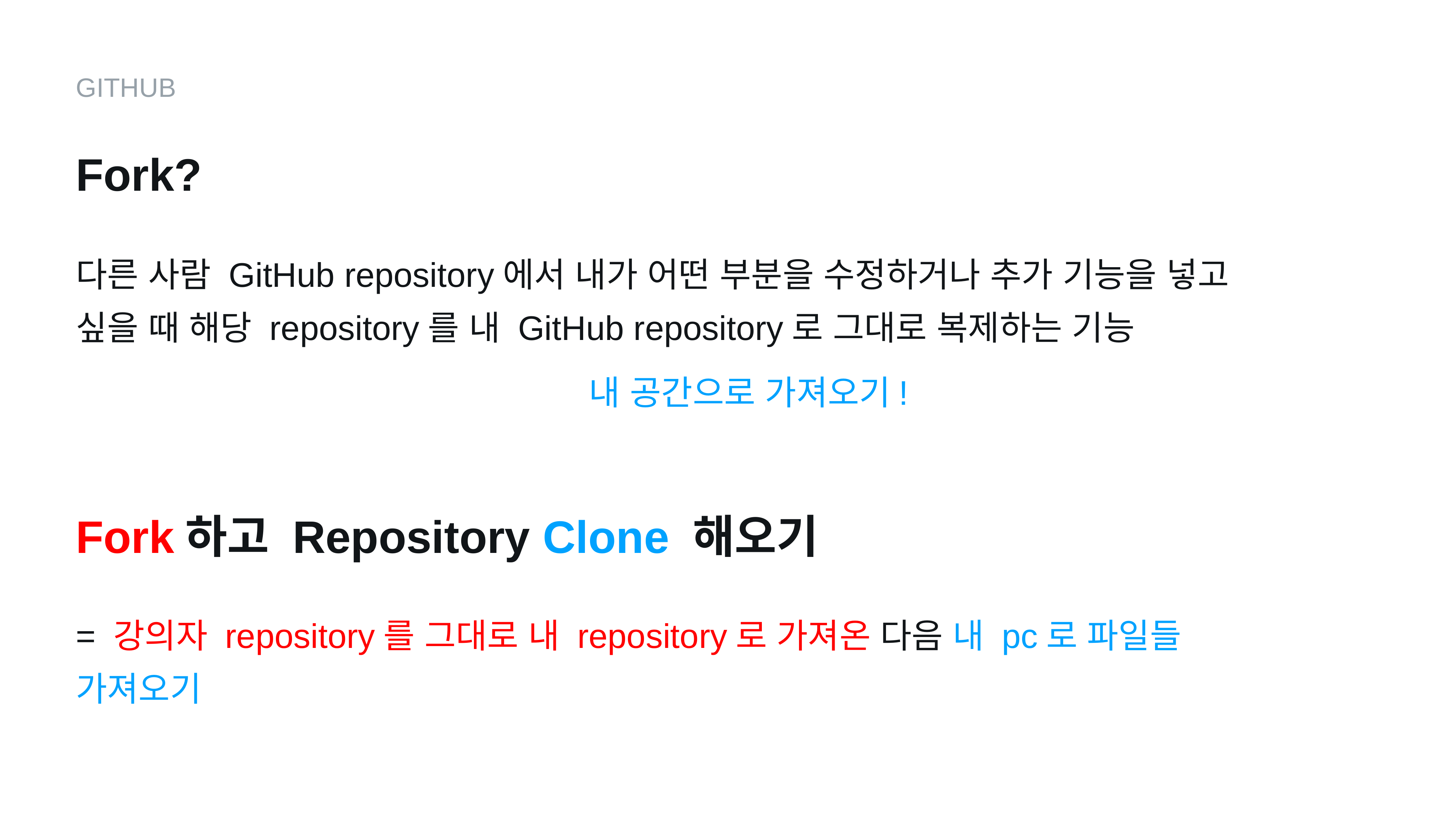

GITHUB
Fork?
다른 사람 GitHub repository에서 내가 어떤 부분을 수정하거나 추가 기능을 넣고 싶을 때 해당 repository를 내 GitHub repository로 그대로 복제하는 기능
내 공간으로 가져오기!
Fork하고 Repository Clone 해오기
= 강의자 repository를 그대로 내 repository로 가져온 다음 내 pc로 파일들 가져오기